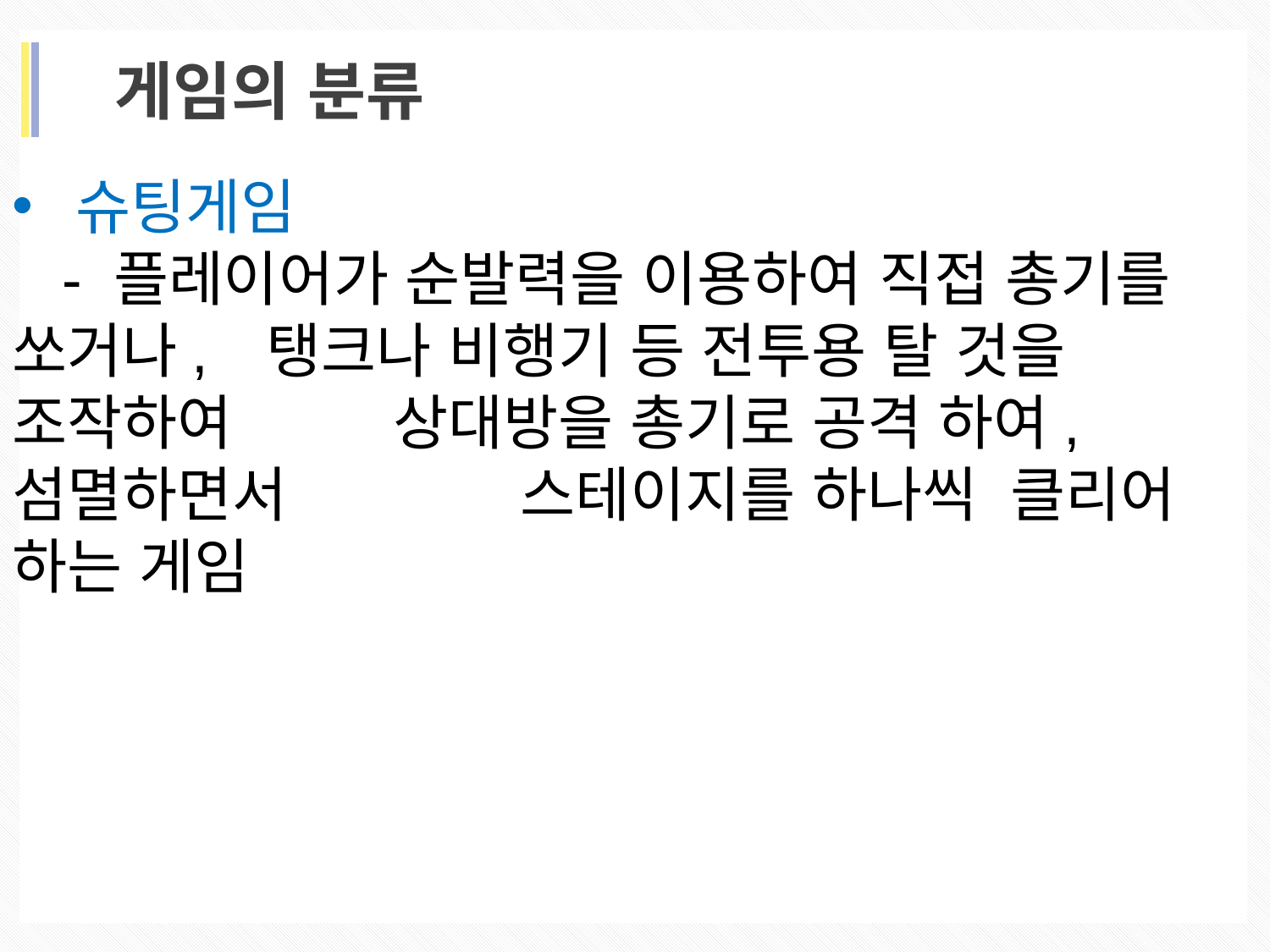

게임의 분류
슈팅게임
   - 플레이어가 순발력을 이용하여 직접 총기를 쏘거나, 	탱크나 비행기 등 전투용 탈 것을 조작하여 		상대방을 총기로 공격 하여, 섬멸하면서 		스테이지를 하나씩  클리어 하는 게임